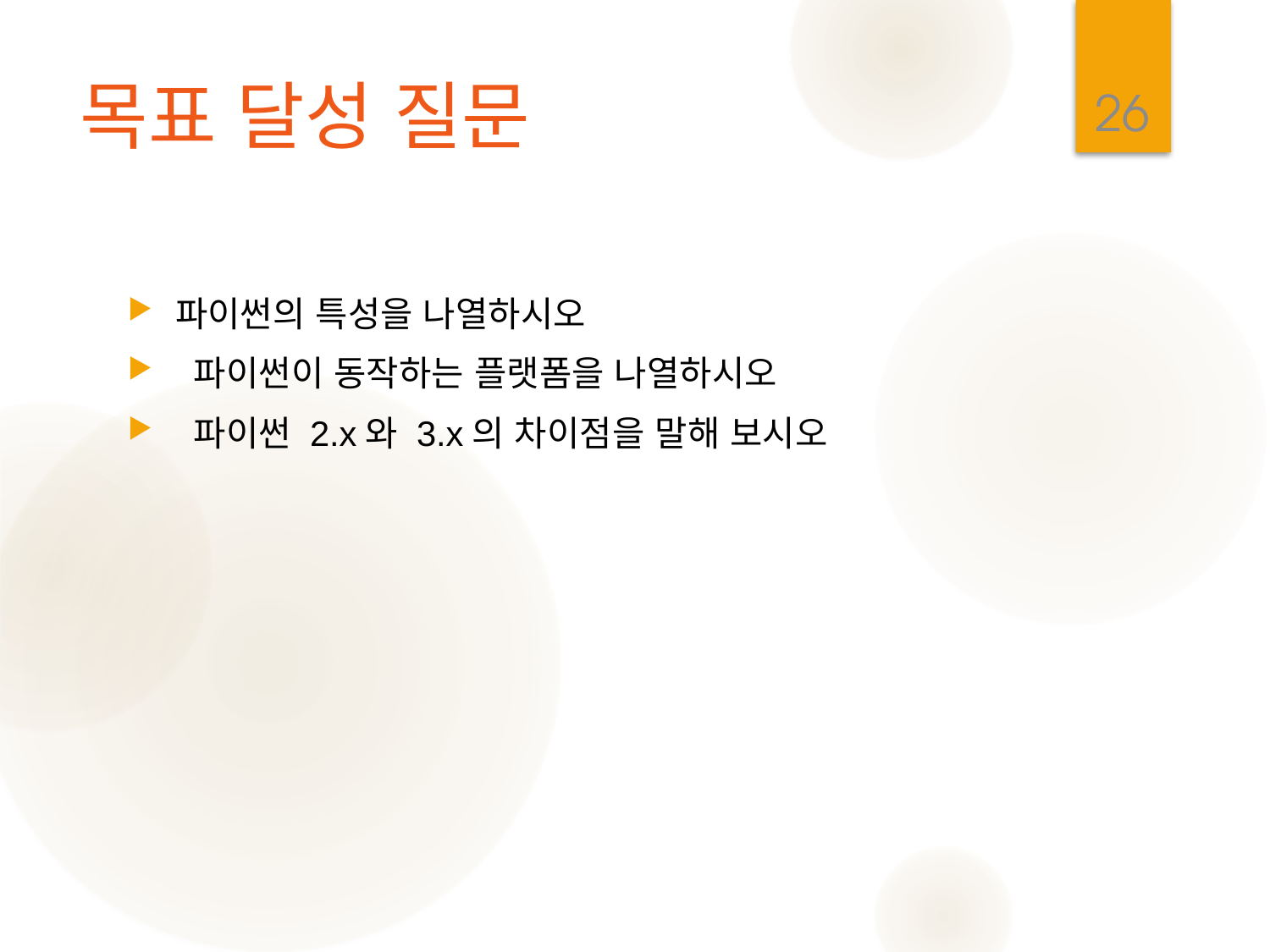

26
# 목표 달성 질문
파이썬의 특성을 나열하시오
 파이썬이 동작하는 플랫폼을 나열하시오
 파이썬 2.x와 3.x의 차이점을 말해 보시오